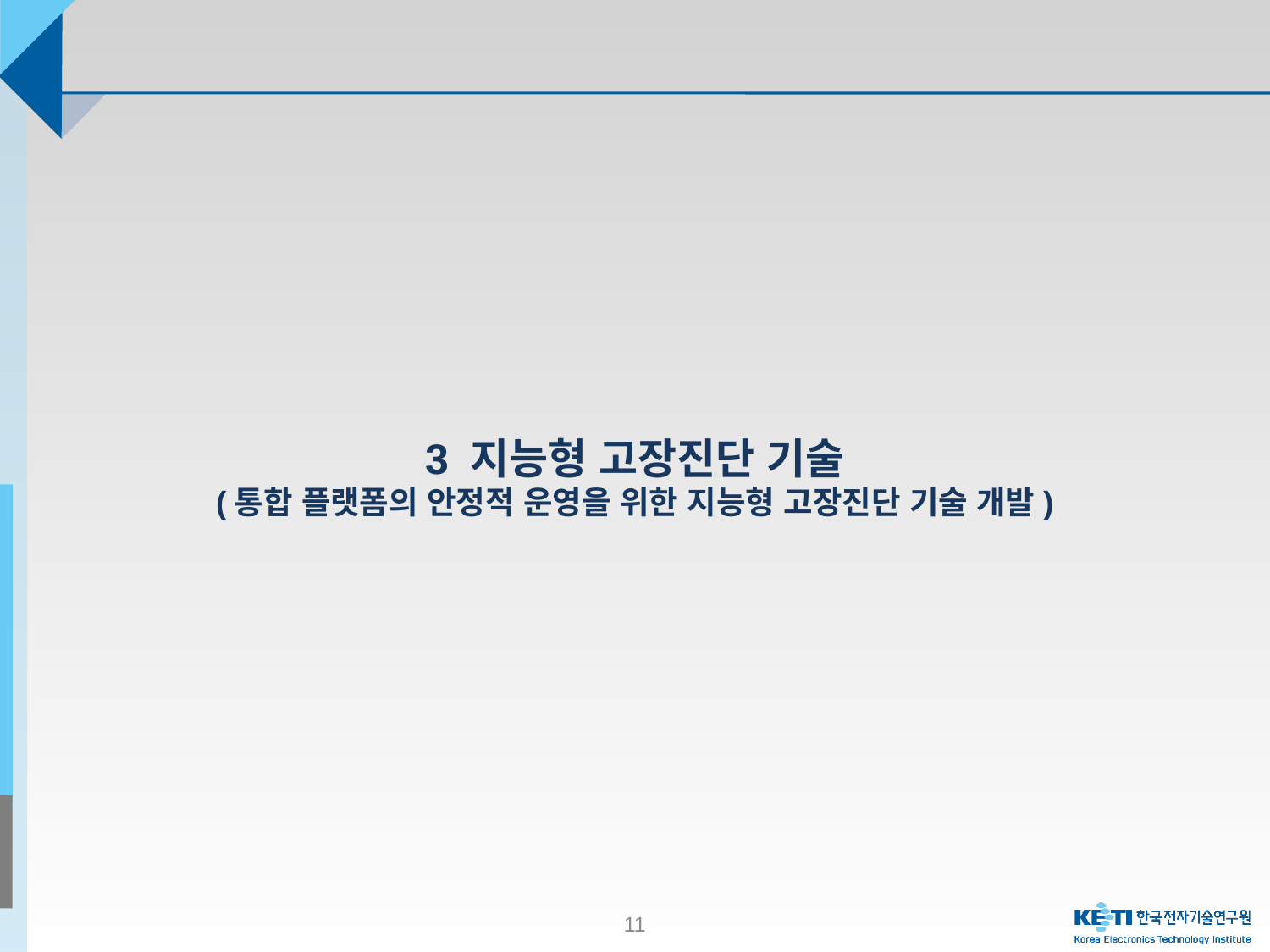

3 지능형 고장진단 기술
(통합 플랫폼의 안정적 운영을 위한 지능형 고장진단 기술 개발)